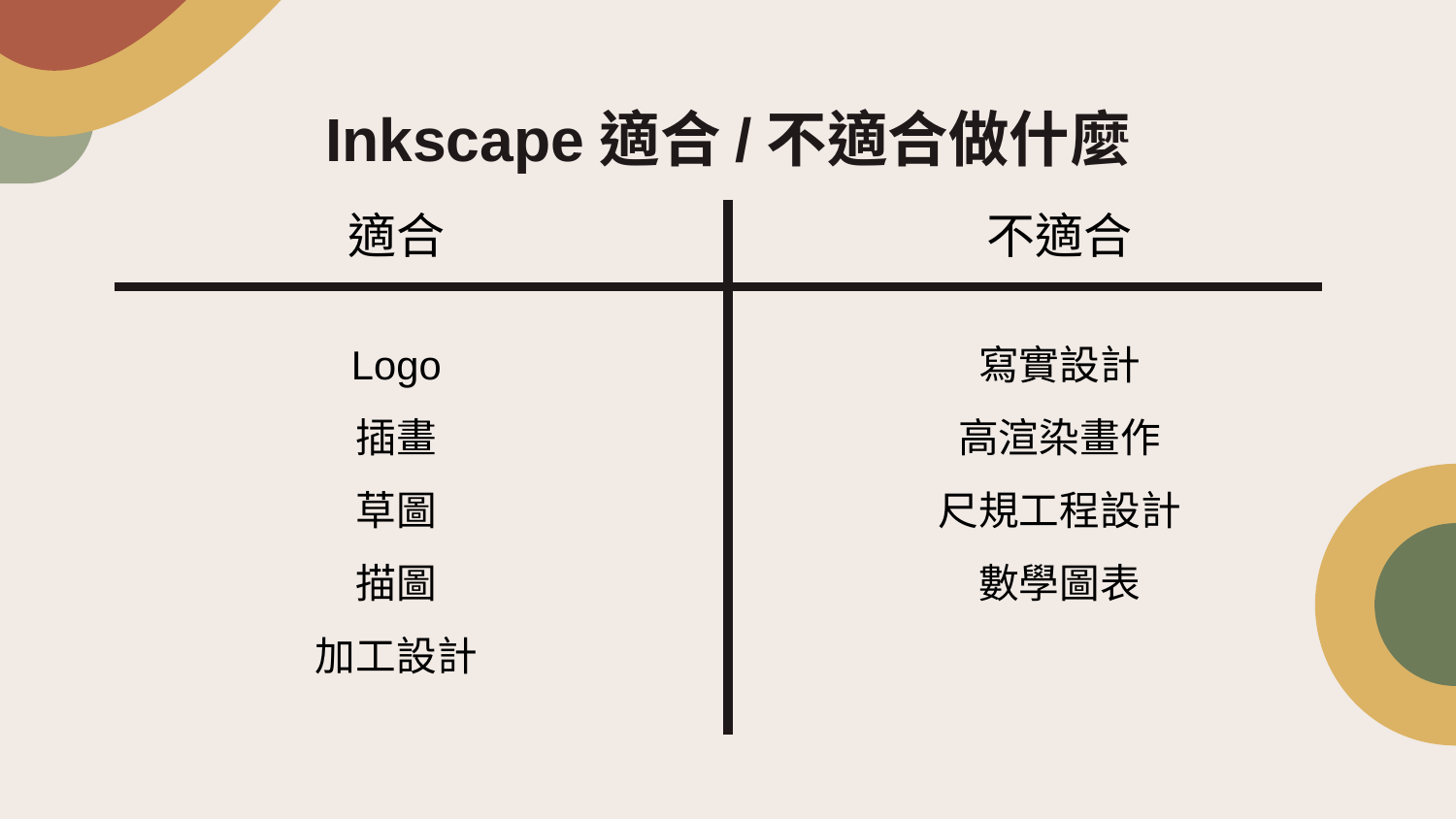

# Inkscape適合/不適合做什麼
適合
不適合
Logo
插畫
草圖
描圖
加工設計

寫實設計
高渲染畫作
尺規工程設計
數學圖表